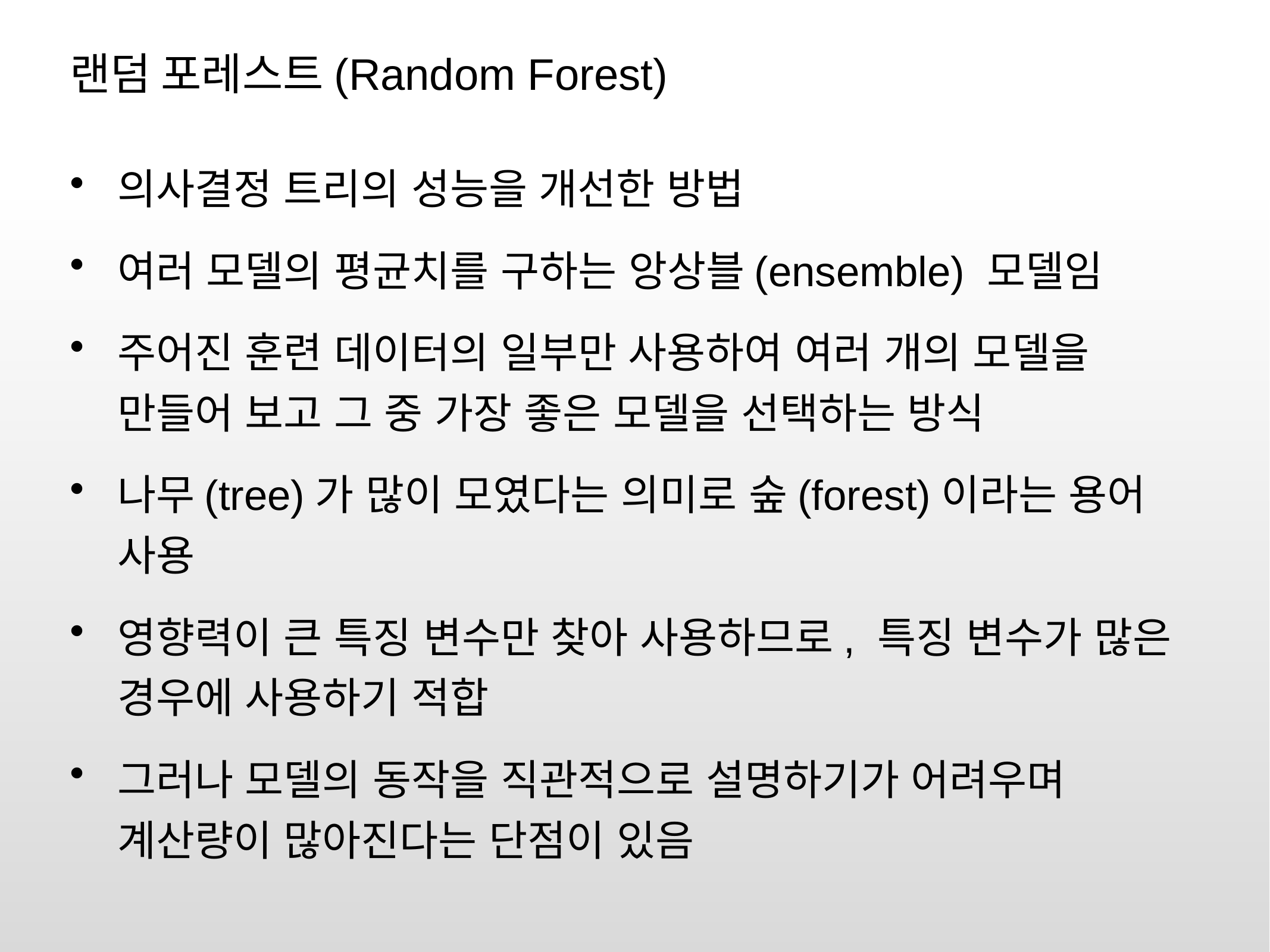

# 랜덤 포레스트(Random Forest)
의사결정 트리의 성능을 개선한 방법
여러 모델의 평균치를 구하는 앙상블(ensemble) 모델임
주어진 훈련 데이터의 일부만 사용하여 여러 개의 모델을 만들어 보고 그 중 가장 좋은 모델을 선택하는 방식
나무(tree)가 많이 모였다는 의미로 숲(forest)이라는 용어 사용
영향력이 큰 특징 변수만 찾아 사용하므로, 특징 변수가 많은 경우에 사용하기 적합
그러나 모델의 동작을 직관적으로 설명하기가 어려우며 계산량이 많아진다는 단점이 있음
199